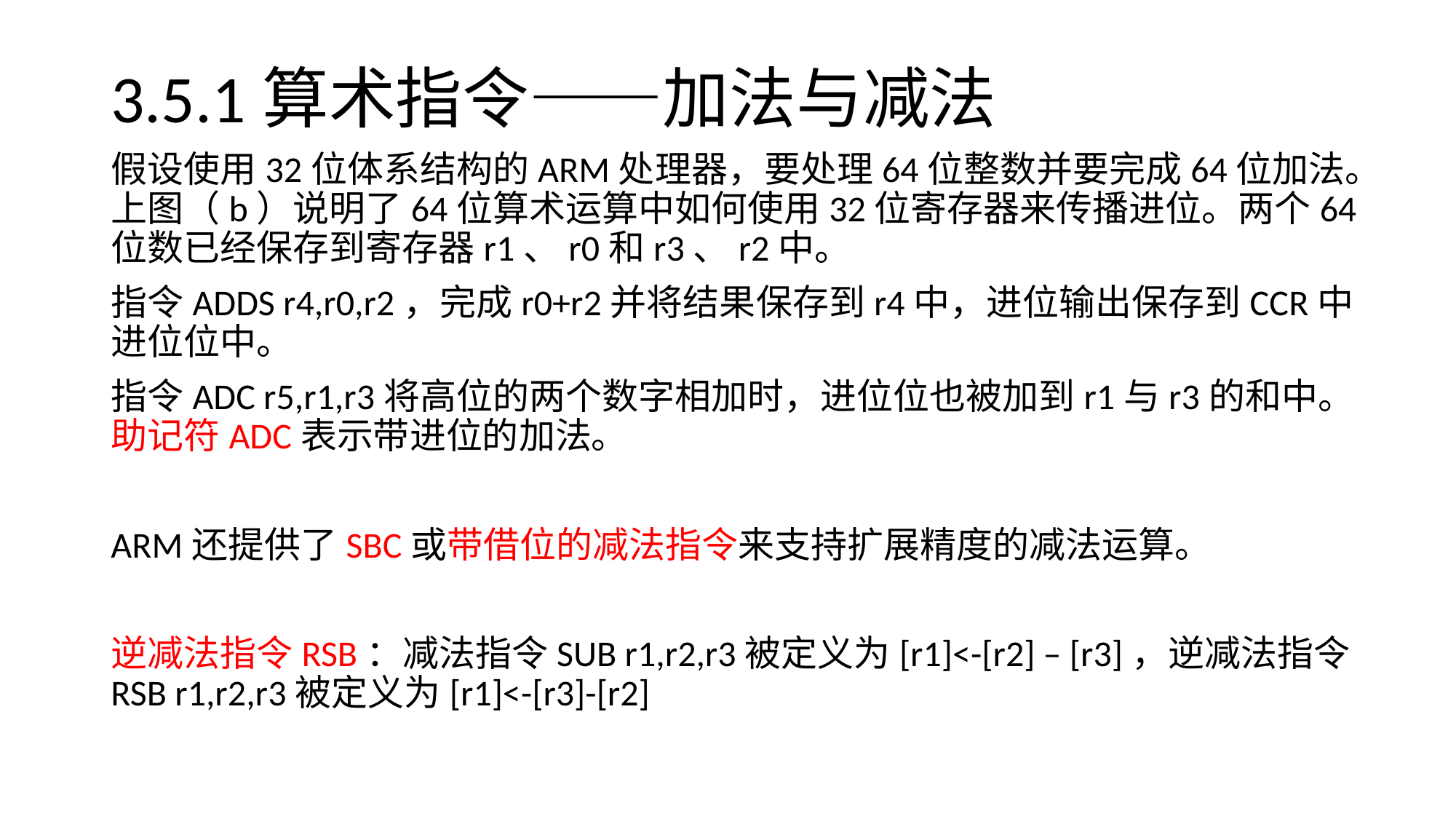

# 3.5.1算术指令——加法与减法
假设使用32位体系结构的ARM处理器，要处理64位整数并要完成64位加法。上图（b）说明了64位算术运算中如何使用32位寄存器来传播进位。两个64位数已经保存到寄存器r1、r0和r3、r2中。
指令ADDS r4,r0,r2，完成r0+r2并将结果保存到r4中，进位输出保存到CCR中进位位中。
指令ADC r5,r1,r3将高位的两个数字相加时，进位位也被加到r1与r3的和中。助记符ADC表示带进位的加法。

ARM还提供了SBC或带借位的减法指令来支持扩展精度的减法运算。

逆减法指令RSB：减法指令SUB r1,r2,r3被定义为[r1]<-[r2] – [r3]，逆减法指令RSB r1,r2,r3被定义为[r1]<-[r3]-[r2]